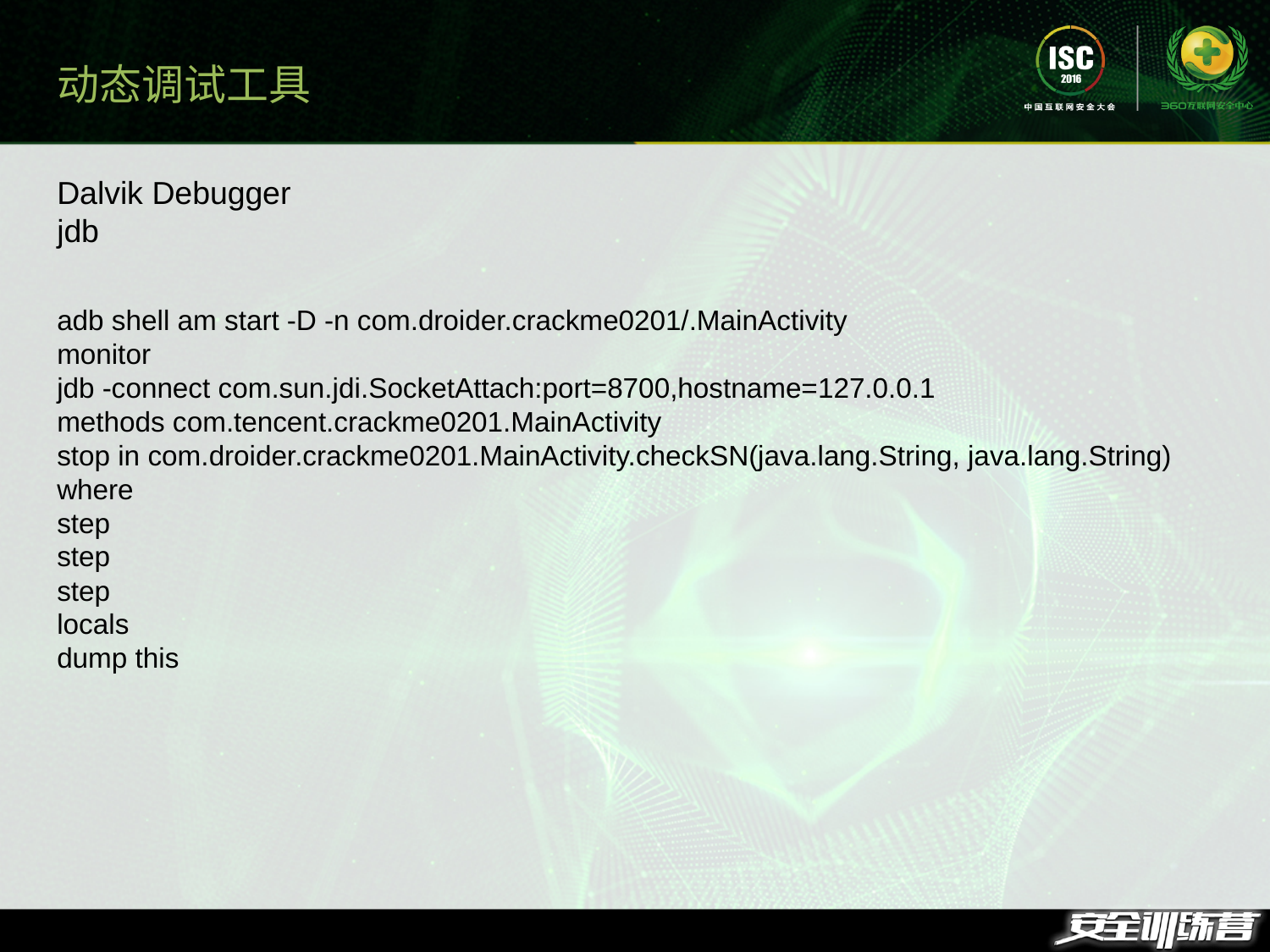

动态调试工具
Dalvik Debugger
jdb
adb shell am start -D -n com.droider.crackme0201/.MainActivity
monitor
jdb -connect com.sun.jdi.SocketAttach:port=8700,hostname=127.0.0.1
methods com.tencent.crackme0201.MainActivity
stop in com.droider.crackme0201.MainActivity.checkSN(java.lang.String, java.lang.String)
where
step
step
step
locals
dump this